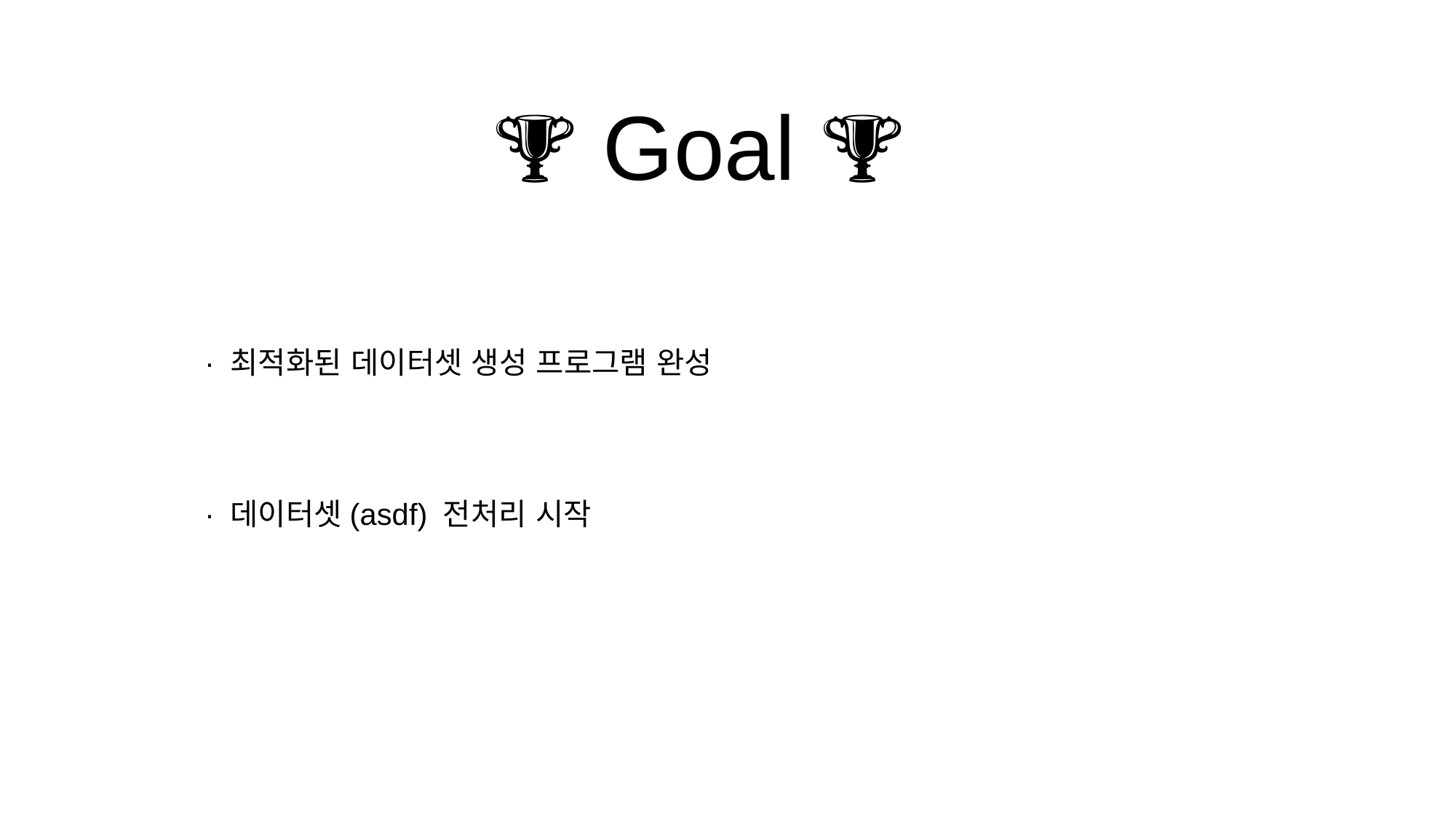

🏆 Goal 🏆
· 최적화된 데이터셋 생성 프로그램 완성
· 데이터셋(asdf) 전처리 시작